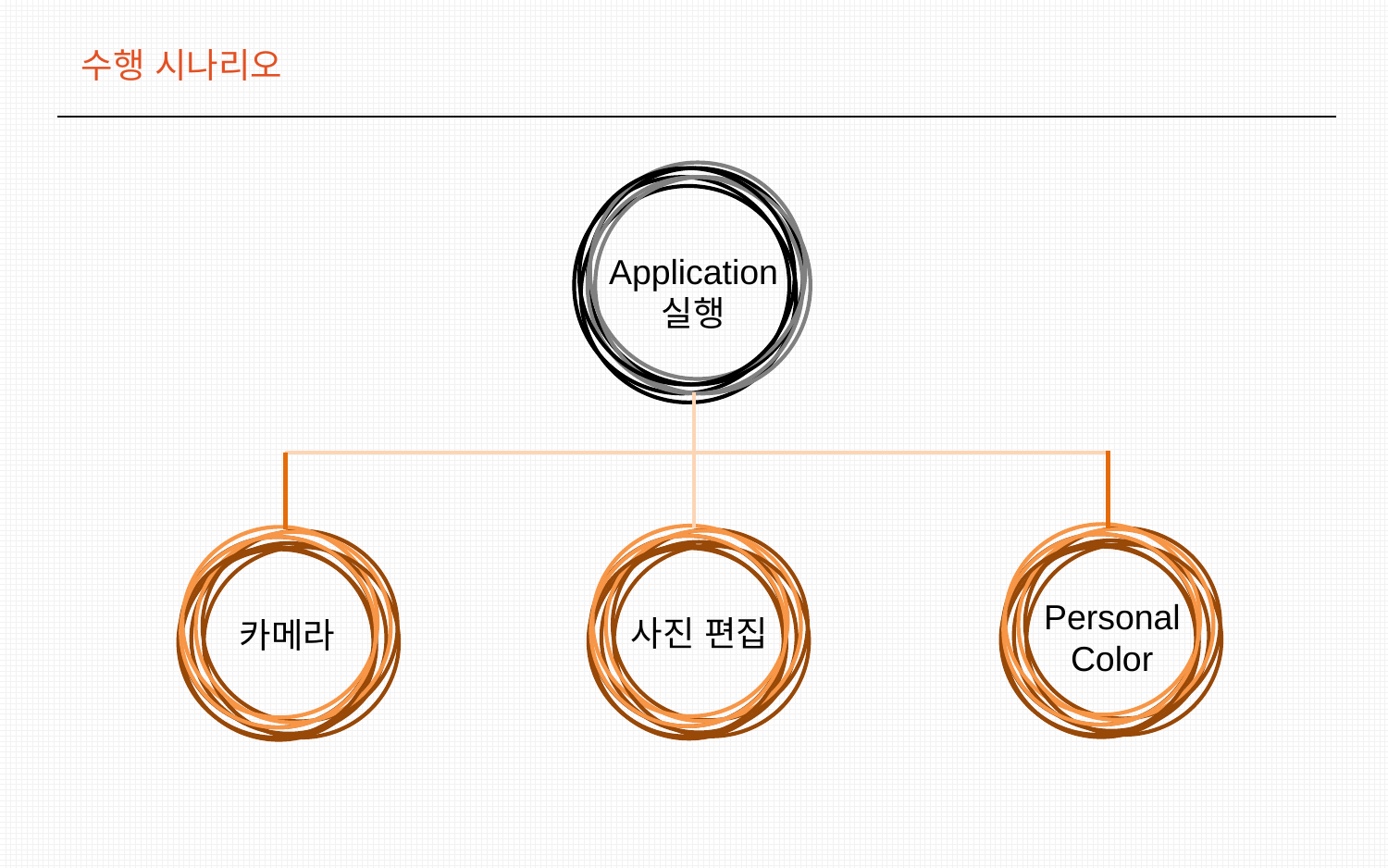

수행 시나리오

Application
실행

Personal
Color

사진 편집

카메라